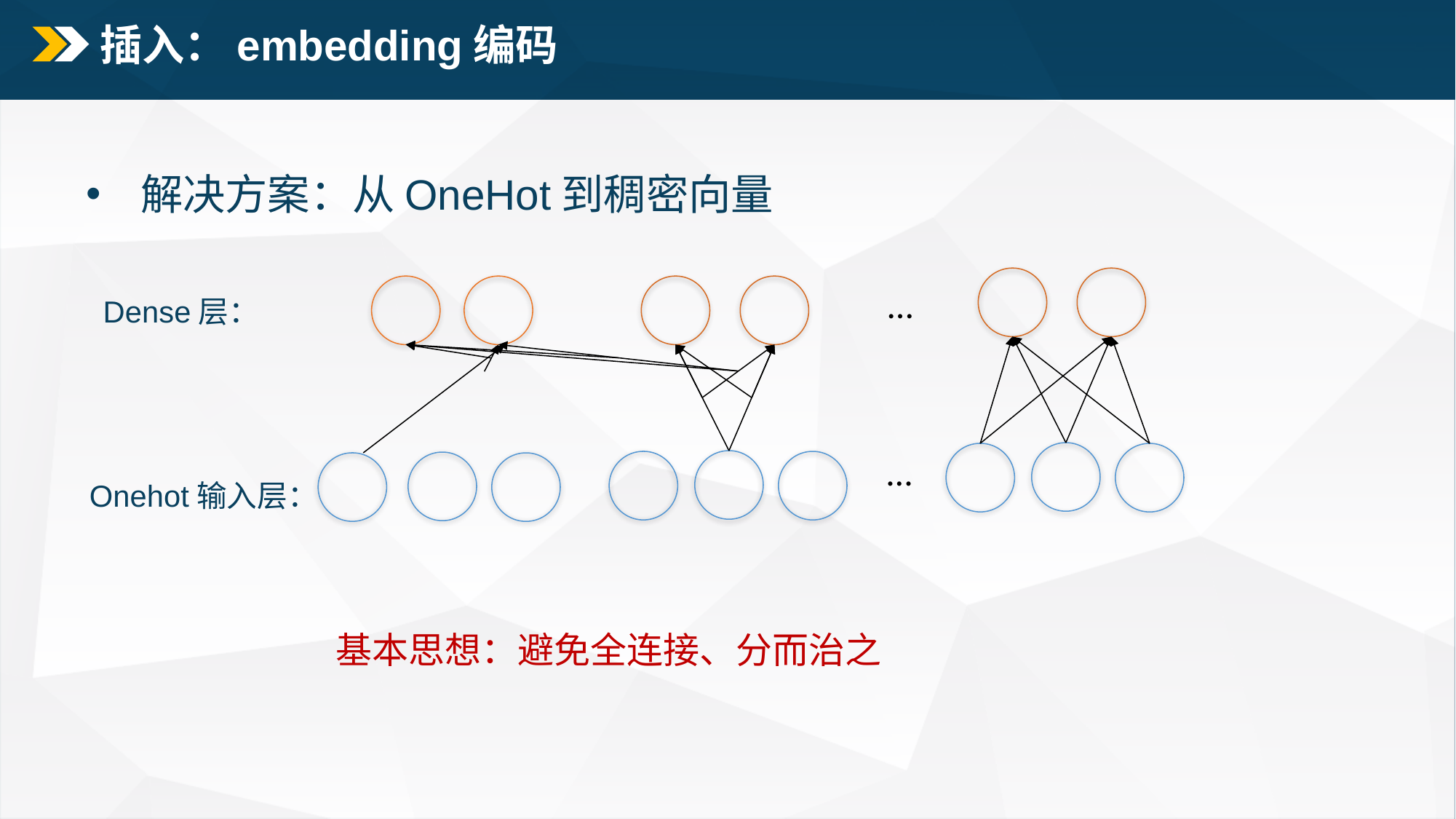

# 插入：embedding编码
解决方案：从OneHot到稠密向量

…
Dense层：

…

Onehot输入层：
基本思想：避免全连接、分而治之